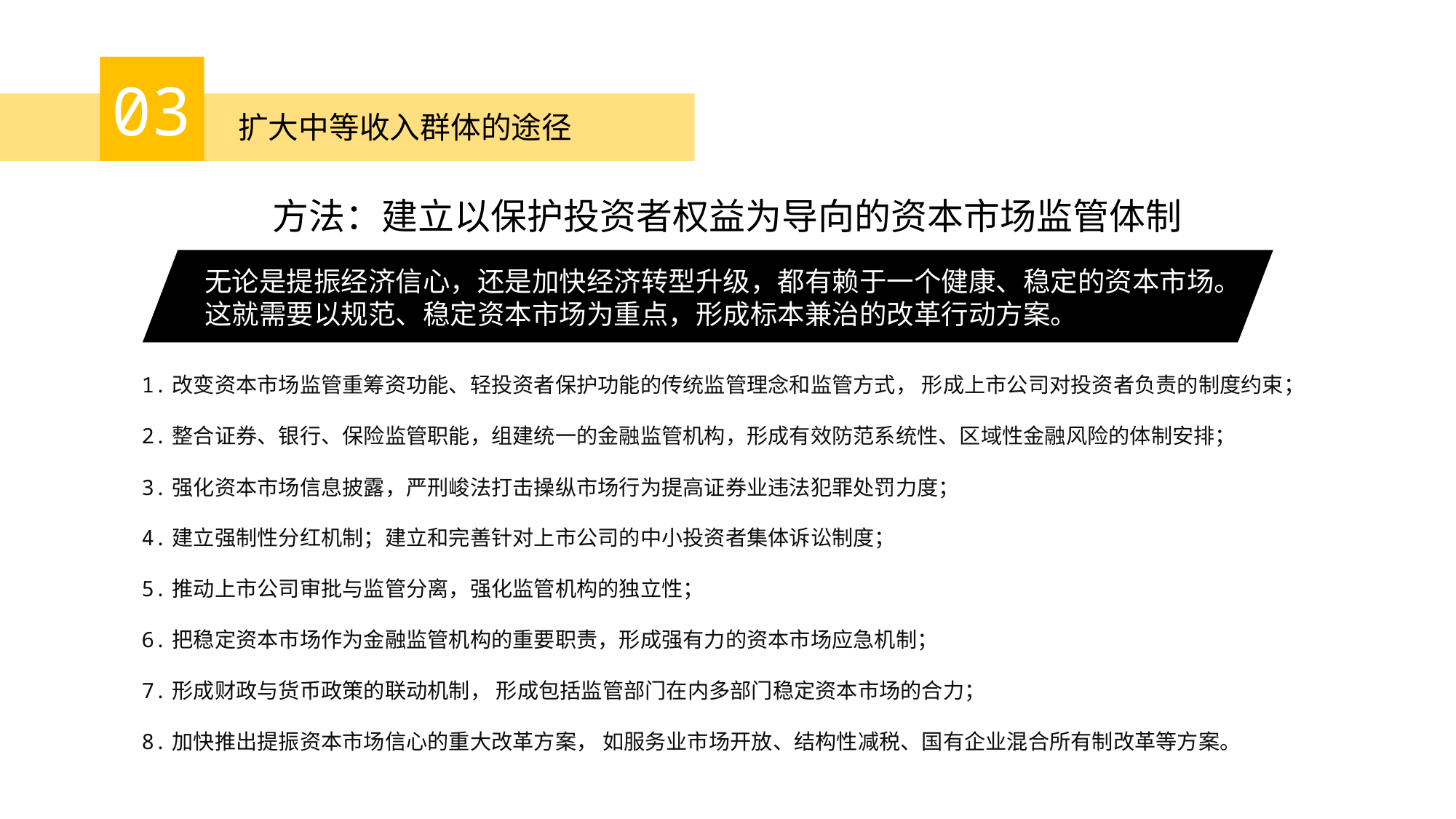

03

扩大中等收入群体的途径
方法：建立以保护投资者权益为导向的资本市场监管体制

无论是提振经济信心，还是加快经济转型升级，都有赖于一个健康、稳定的资本市场。这就需要以规范、稳定资本市场为重点，形成标本兼治的改革行动方案。
1.改变资本市场监管重筹资功能、轻投资者保护功能的传统监管理念和监管方式， 形成上市公司对投资者负责的制度约束；

2.整合证券、银行、保险监管职能，组建统一的金融监管机构，形成有效防范系统性、区域性金融风险的体制安排；

3.强化资本市场信息披露，严刑峻法打击操纵市场行为提高证券业违法犯罪处罚力度；

4.建立强制性分红机制；建立和完善针对上市公司的中小投资者集体诉讼制度；

5.推动上市公司审批与监管分离，强化监管机构的独立性；

6.把稳定资本市场作为金融监管机构的重要职责，形成强有力的资本市场应急机制；

7.形成财政与货币政策的联动机制， 形成包括监管部门在内多部门稳定资本市场的合力；

8.加快推出提振资本市场信心的重大改革方案， 如服务业市场开放、结构性减税、国有企业混合所有制改革等方案。